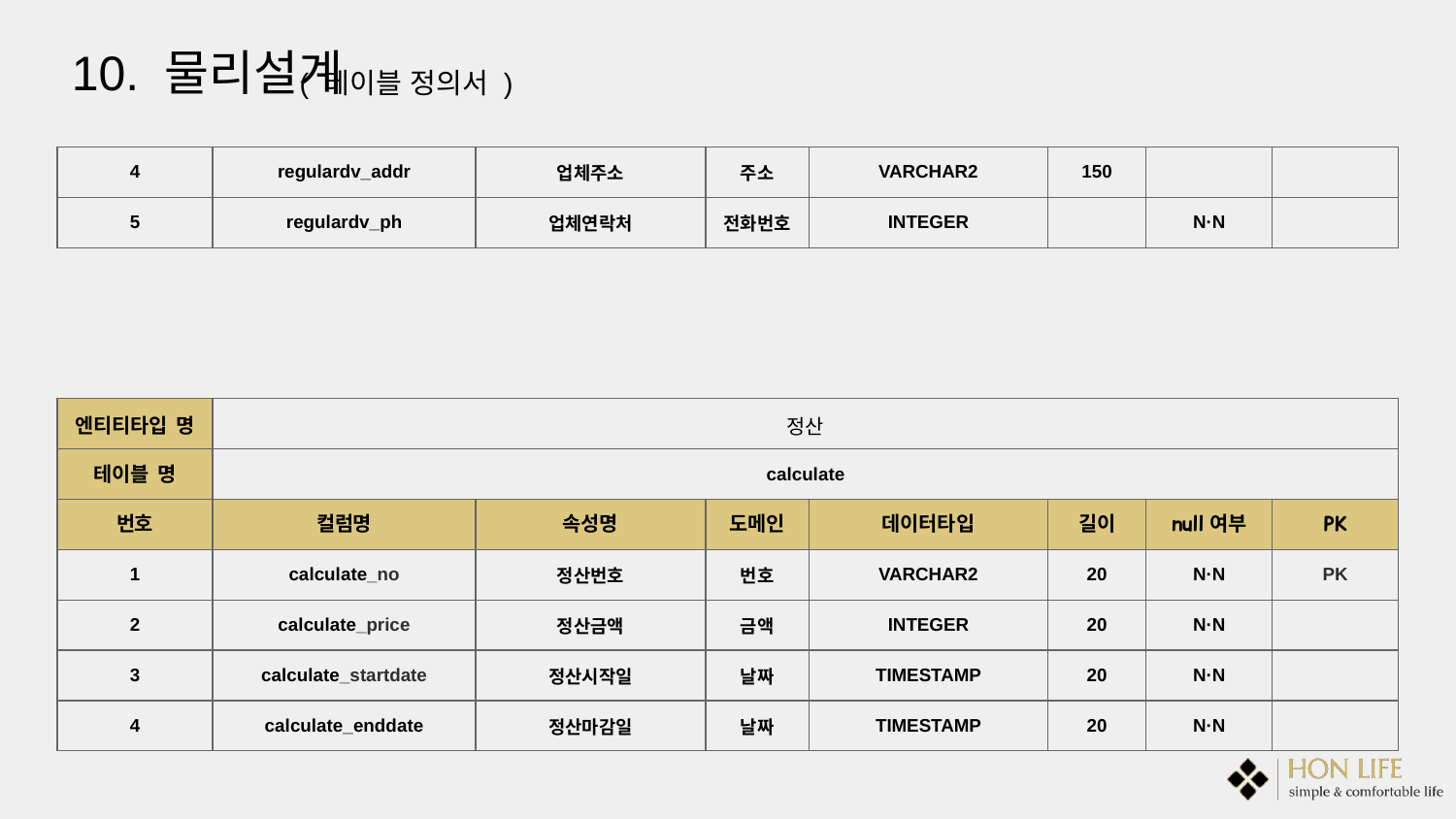

10. 물리설계
( 테이블 정의서 )

| 4 | regulardv\_addr | 업체주소 | 주소 | VARCHAR2 | 150 |  |  |
| --- | --- | --- | --- | --- | --- | --- | --- |
| 5 | regulardv\_ph | 업체연락처 | 전화번호 | INTEGER |  | N·N |  |
| 엔티티타입 명 | 정산 |  |  |  |  |  |  |
| --- | --- | --- | --- | --- | --- | --- | --- |
| 테이블 명 | calculate |  |  |  |  |  |  |
| 번호 | 컬럼명 | 속성명 | 도메인 | 데이터타입 | 길이 | null여부 | PK |
| 1 | calculate\_no | 정산번호 | 번호 | VARCHAR2 | 20 | N·N | PK |
| 2 | calculate\_price | 정산금액 | 금액 | INTEGER | 20 | N·N |  |
| 3 | calculate\_startdate | 정산시작일 | 날짜 | TIMESTAMP | 20 | N·N |  |
| 4 | calculate\_enddate | 정산마감일 | 날짜 | TIMESTAMP | 20 | N·N |  |